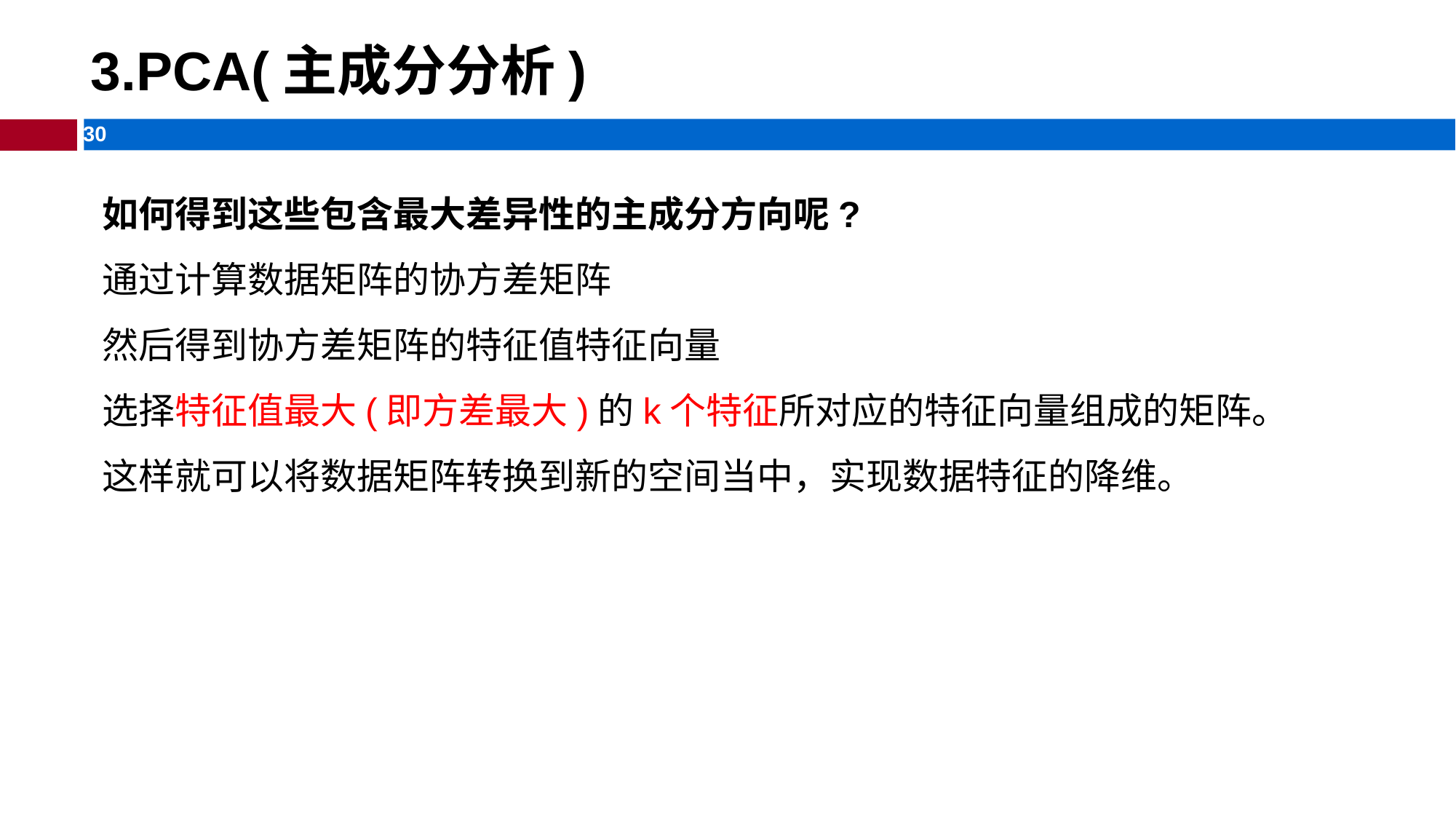

# 3.PCA(主成分分析)

如何得到这些包含最大差异性的主成分方向呢?
通过计算数据矩阵的协方差矩阵
然后得到协方差矩阵的特征值特征向量
选择特征值最大(即方差最大)的k个特征所对应的特征向量组成的矩阵。
这样就可以将数据矩阵转换到新的空间当中，实现数据特征的降维。